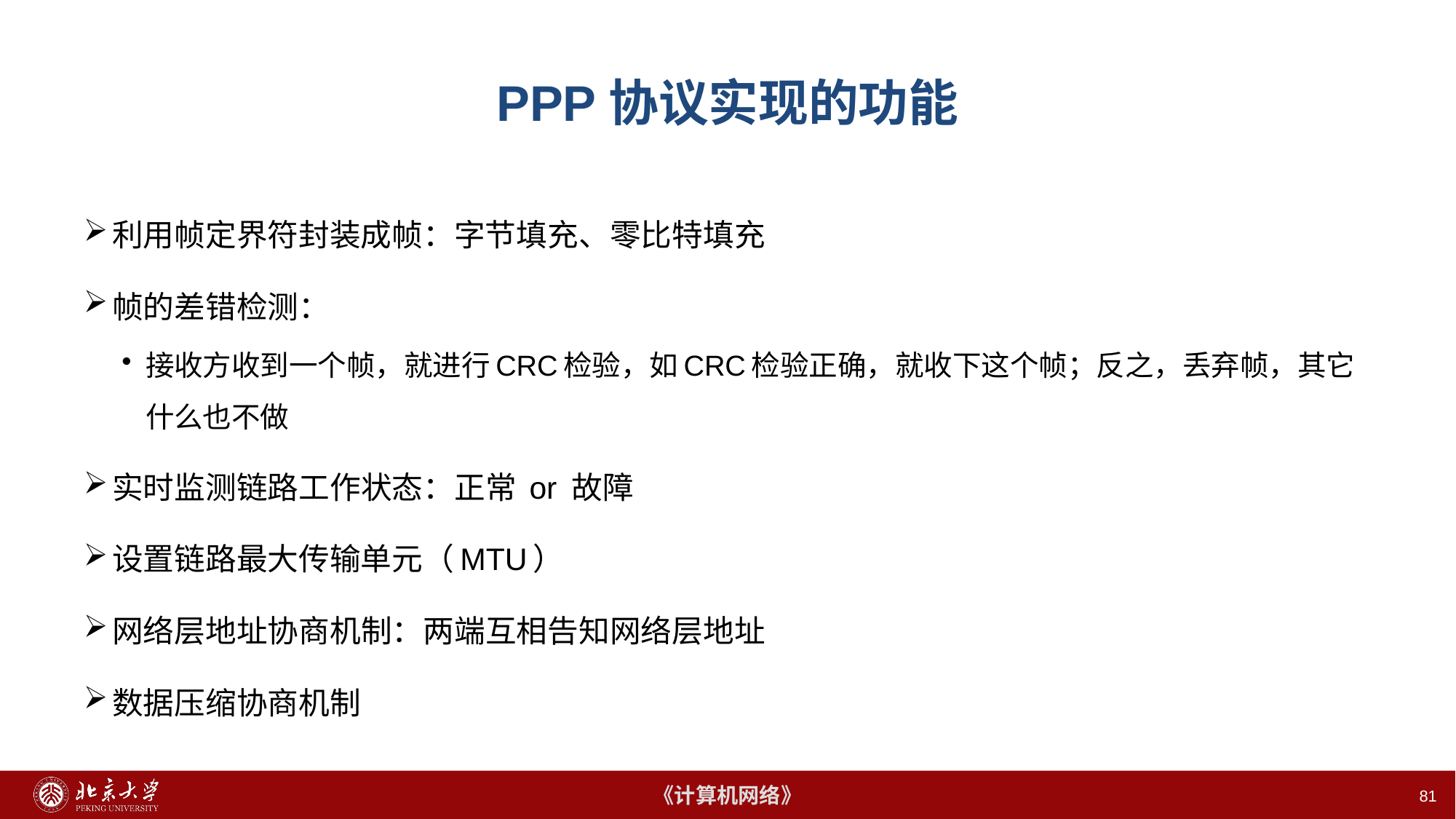

81
# PPP协议实现的功能
利用帧定界符封装成帧：字节填充、零比特填充
帧的差错检测：
接收方收到一个帧，就进行CRC检验，如CRC检验正确，就收下这个帧；反之，丢弃帧，其它什么也不做
实时监测链路工作状态：正常 or 故障
设置链路最大传输单元（MTU）
网络层地址协商机制：两端互相告知网络层地址
数据压缩协商机制